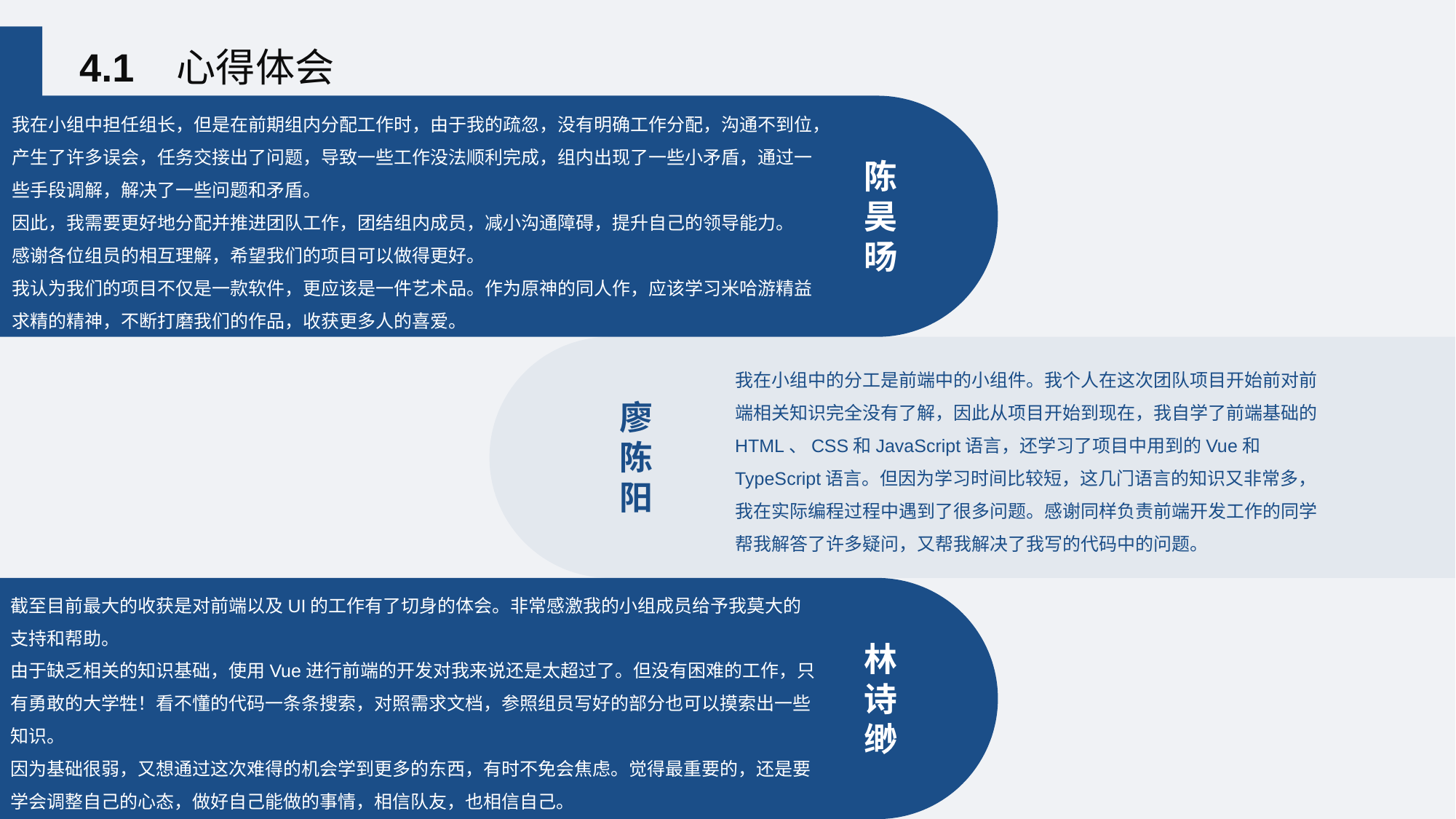

4.1   心得体会

我在小组中担任组长，但是在前期组内分配工作时，由于我的疏忽，没有明确工作分配，沟通不到位，产生了许多误会，任务交接出了问题，导致一些工作没法顺利完成，组内出现了一些小矛盾，通过一些手段调解，解决了一些问题和矛盾。
因此，我需要更好地分配并推进团队工作，团结组内成员，减小沟通障碍，提升自己的领导能力。
感谢各位组员的相互理解，希望我们的项目可以做得更好。
我认为我们的项目不仅是一款软件，更应该是一件艺术品。作为原神的同人作，应该学习米哈游精益求精的精神，不断打磨我们的作品，收获更多人的喜爱。
陈
昊
旸

我在小组中的分工是前端中的小组件。我个人在这次团队项目开始前对前端相关知识完全没有了解，因此从项目开始到现在，我自学了前端基础的HTML、CSS和JavaScript语言，还学习了项目中用到的Vue和TypeScript语言。但因为学习时间比较短，这几门语言的知识又非常多，我在实际编程过程中遇到了很多问题。感谢同样负责前端开发工作的同学帮我解答了许多疑问，又帮我解决了我写的代码中的问题。
廖
陈
阳
截至目前最大的收获是对前端以及UI的工作有了切身的体会。非常感激我的小组成员给予我莫大的支持和帮助。
由于缺乏相关的知识基础，使用Vue进行前端的开发对我来说还是太超过了。但没有困难的工作，只有勇敢的大学牲！看不懂的代码一条条搜索，对照需求文档，参照组员写好的部分也可以摸索出一些知识。
因为基础很弱，又想通过这次难得的机会学到更多的东西，有时不免会焦虑。觉得最重要的，还是要学会调整自己的心态，做好自己能做的事情，相信队友，也相信自己。
总之，继续加油吧！

林
诗
缈